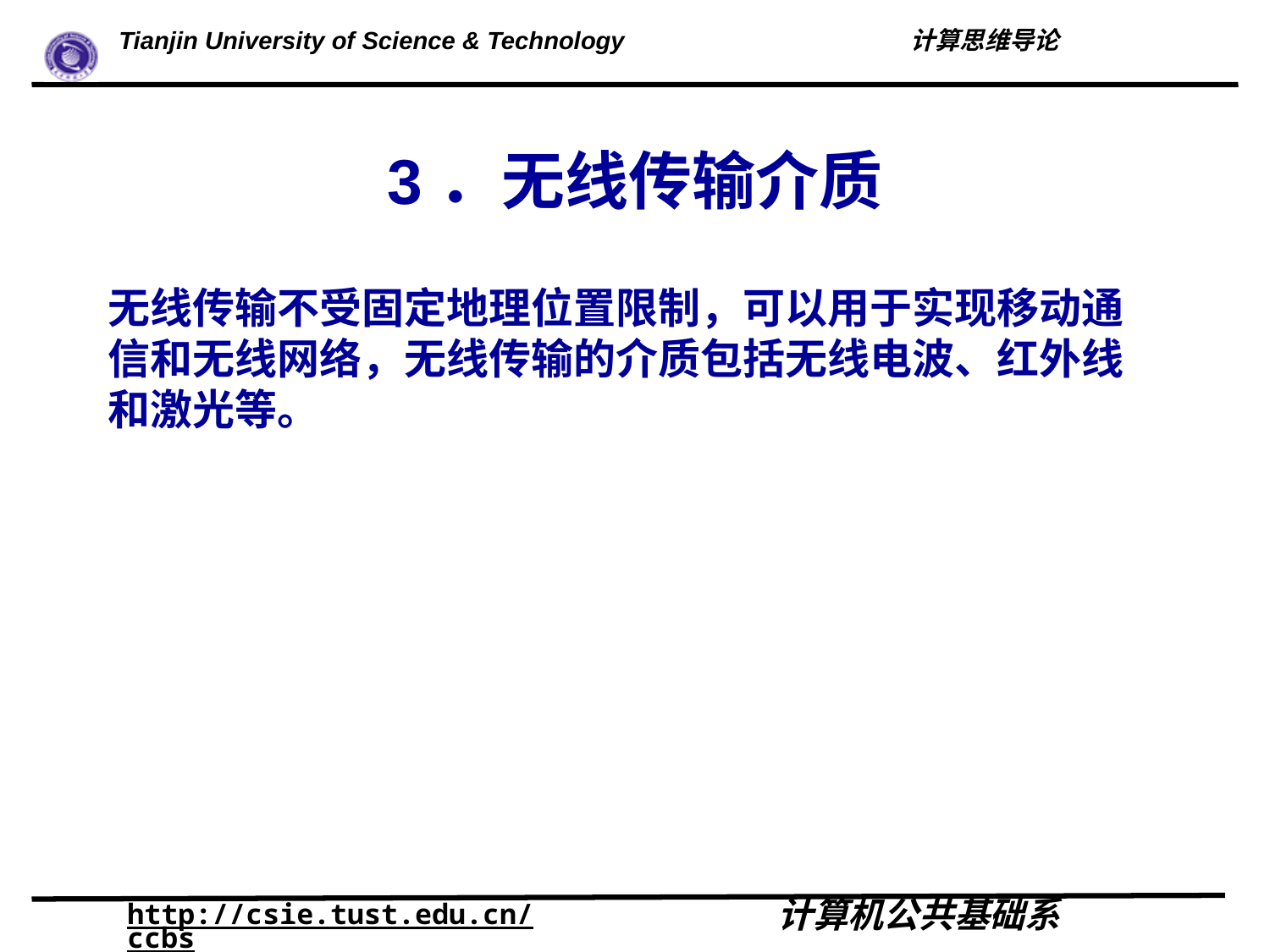

# 3．无线传输介质
无线传输不受固定地理位置限制，可以用于实现移动通信和无线网络，无线传输的介质包括无线电波、红外线和激光等。